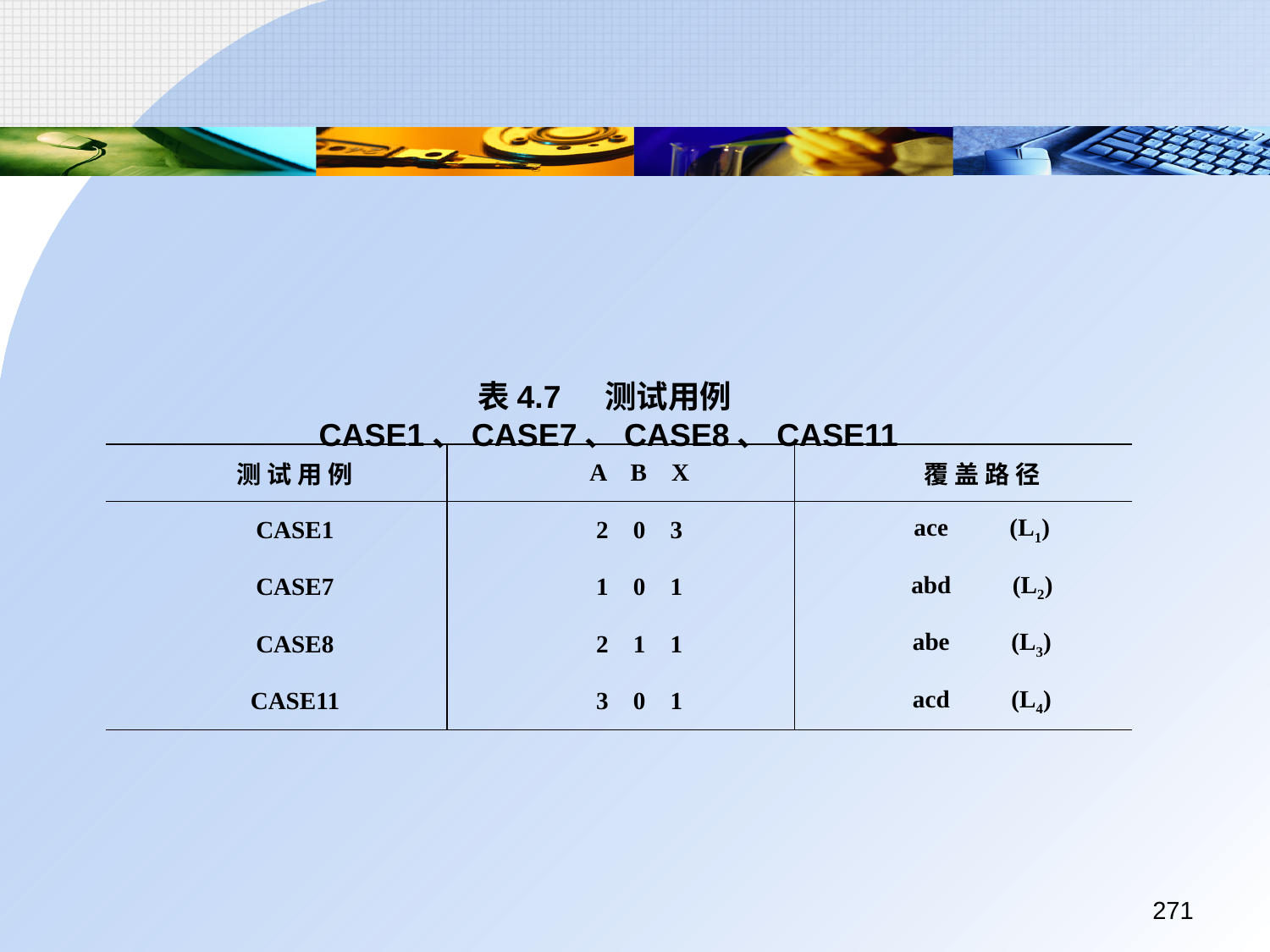

表4.7 	测试用例CASE1、CASE7、CASE8、CASE11
| 测 试 用 例 | A B X | 覆 盖 路 径 |
| --- | --- | --- |
| CASE1 | 2 0 3 | ace (L1) |
| CASE7 | 1 0 1 | abd (L2) |
| CASE8 | 2 1 1 | abe (L3) |
| CASE11 | 3 0 1 | acd (L4) |
271